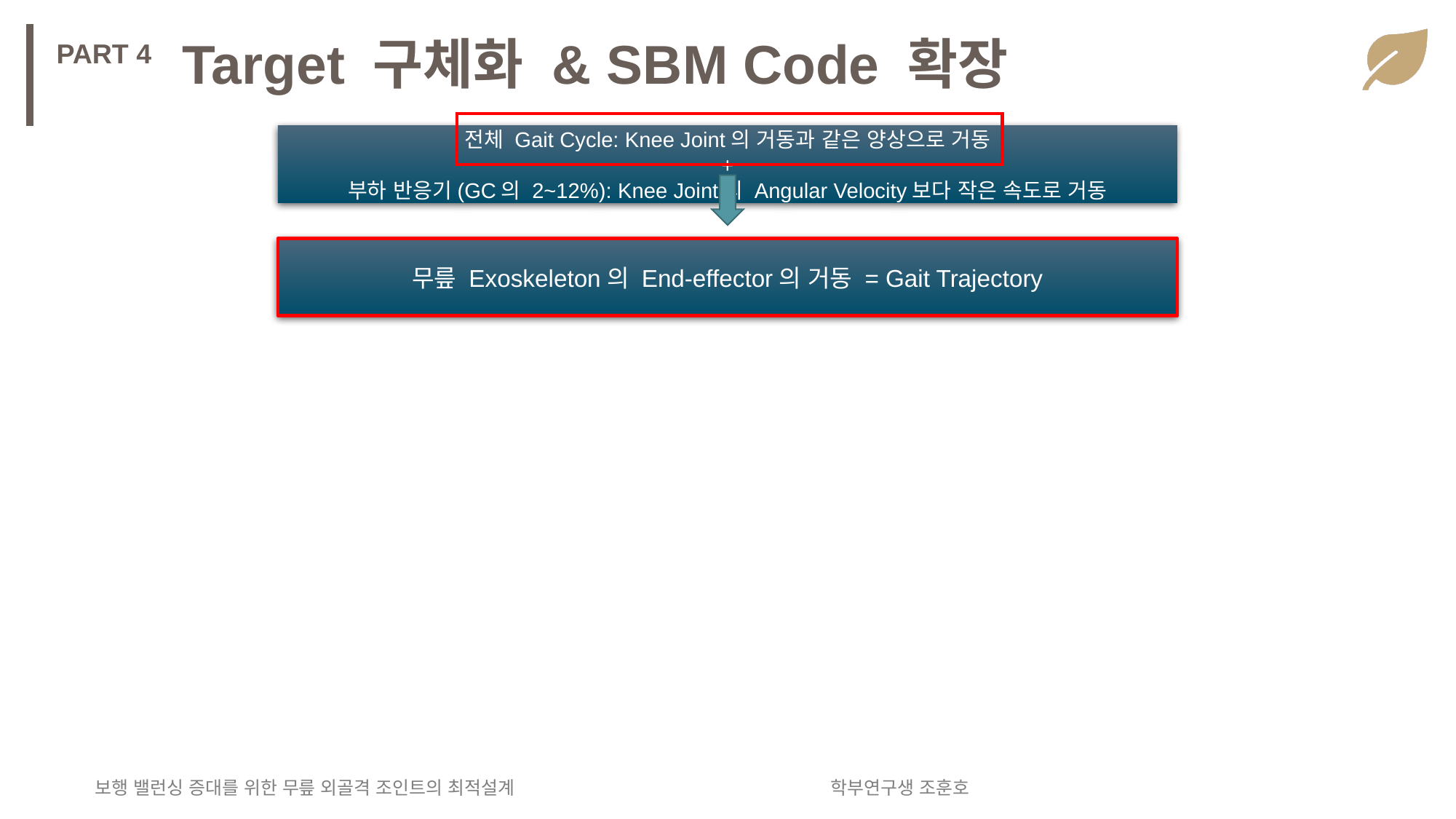

Target 구체화 & SBM Code 확장
PART 4

전체 Gait Cycle: Knee Joint의 거동과 같은 양상으로 거동
+
부하 반응기(GC의 2~12%): Knee Joint의 Angular Velocity보다 작은 속도로 거동

무릎 Exoskeleton의 End-effector의 거동 = Gait Trajectory
보행 밸런싱 증대를 위한 무릎 외골격 조인트의 최적설계
학부연구생 조훈호